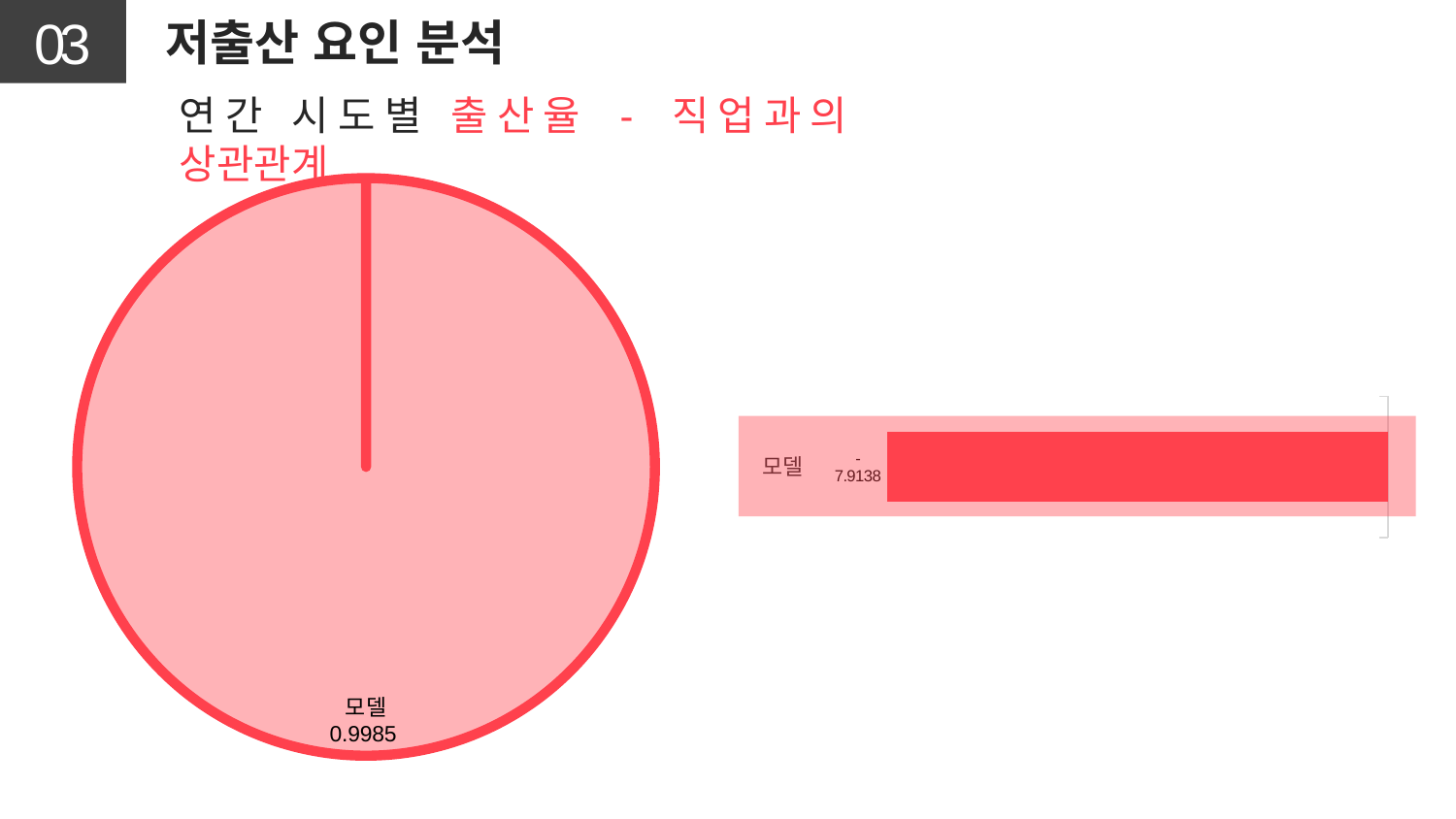

03
저출산 요인 분석
연간 시도별 출산율 - 직업과의 상관관계

### Chart

| Category | 계열 1 | 계열 1 | 계열 1 | 계열 1 |
|---|---|---|---|---|
| 모델 | 0.9984599999999998 | 0.9984599999999998 | 0.9984599999999998 | 0.9984599999999998 |

### Chart

| Category | 계열 1 |
|---|---|
| 모델 | -7.9138 |